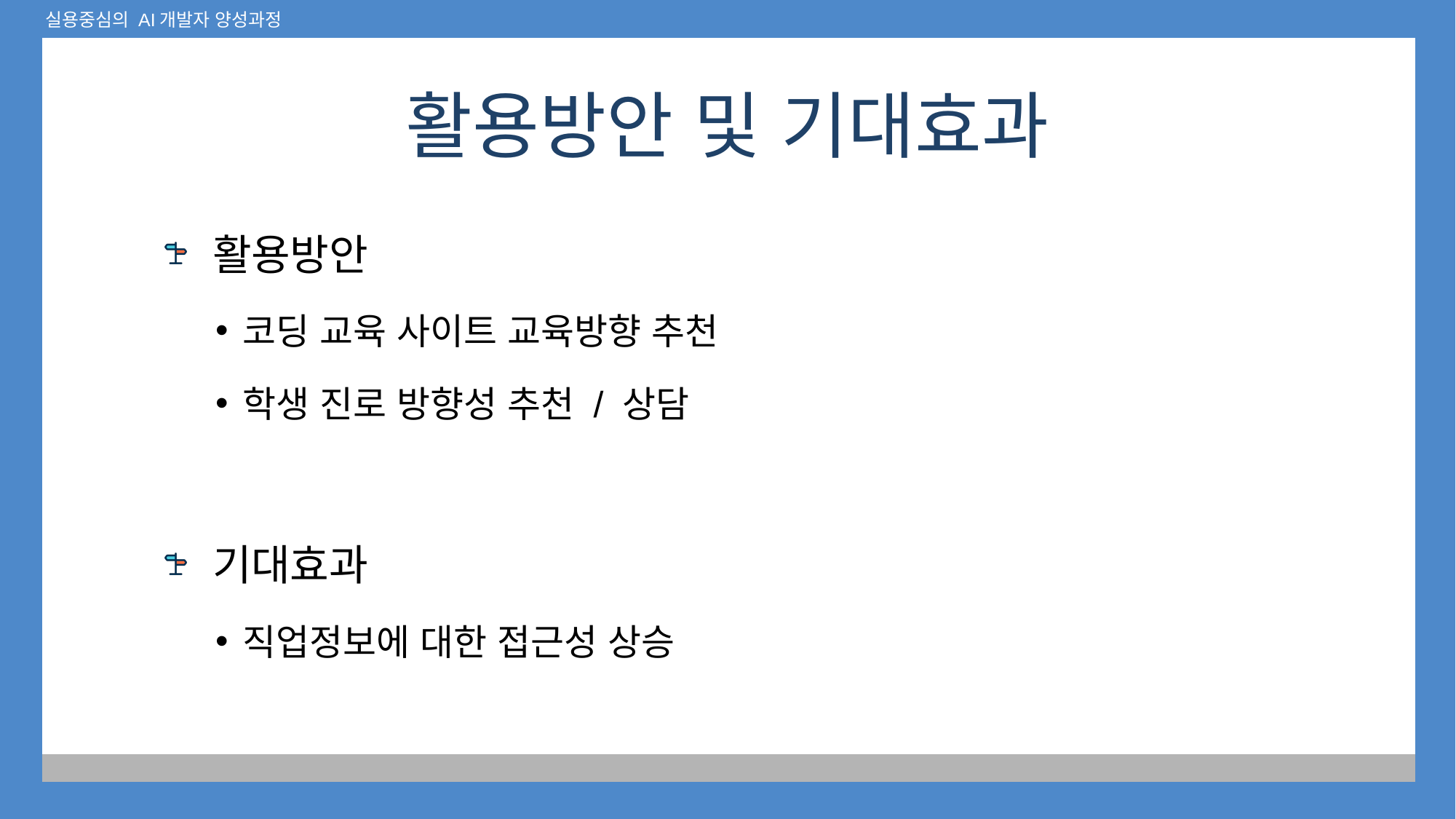

# 활용방안 및 기대효과
 활용방안
코딩 교육 사이트 교육방향 추천
학생 진로 방향성 추천 / 상담

 기대효과
직업정보에 대한 접근성 상승